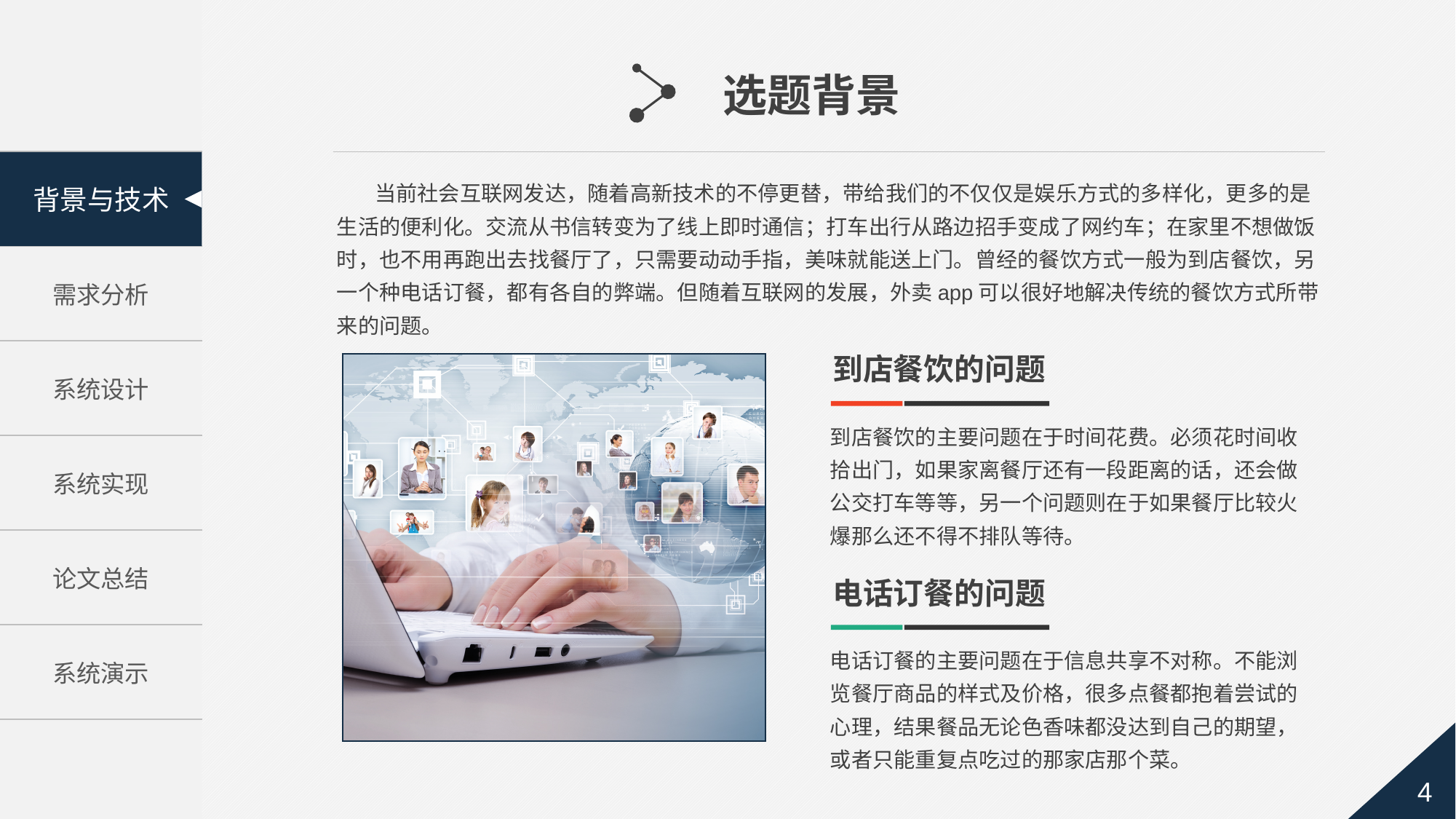

选题背景
       当前社会互联网发达，随着高新技术的不停更替，带给我们的不仅仅是娱乐方式的多样化，更多的是生活的便利化。交流从书信转变为了线上即时通信；打车出行从路边招手变成了网约车；在家里不想做饭时，也不用再跑出去找餐厅了，只需要动动手指，美味就能送上门。曾经的餐饮方式一般为到店餐饮，另一个种电话订餐，都有各自的弊端。但随着互联网的发展，外卖app可以很好地解决传统的餐饮方式所带来的问题。

到店餐饮的问题

到店餐饮的主要问题在于时间花费。必须花时间收拾出门，如果家离餐厅还有一段距离的话，还会做公交打车等等，另一个问题则在于如果餐厅比较火爆那么还不得不排队等待。
电话订餐的问题

电话订餐的主要问题在于信息共享不对称。不能浏览餐厅商品的样式及价格，很多点餐都抱着尝试的心理，结果餐品无论色香味都没达到自己的期望，或者只能重复点吃过的那家店那个菜。